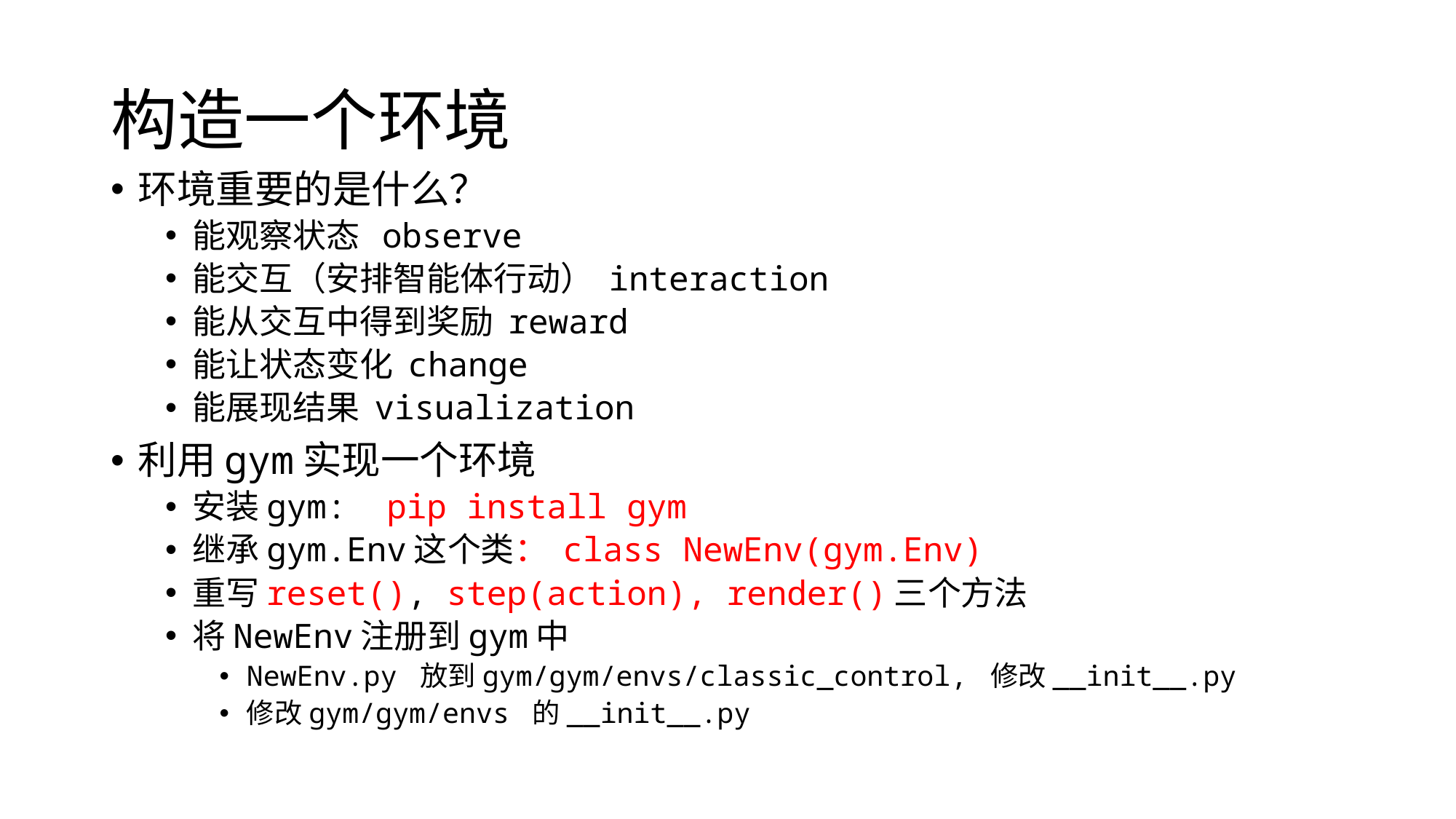

# 构造一个环境
环境重要的是什么？
能观察状态  observe
能交互（安排智能体行动） interaction
能从交互中得到奖励 reward
能让状态变化 change
能展现结果 visualization
利用gym实现一个环境
安装gym:  pip install gym
继承gym.Env这个类： class NewEnv(gym.Env)
重写reset(), step(action), render()三个方法
将NewEnv注册到gym中
NewEnv.py 放到gym/gym/envs/classic_control, 修改__init__.py
修改gym/gym/envs 的__init__.py